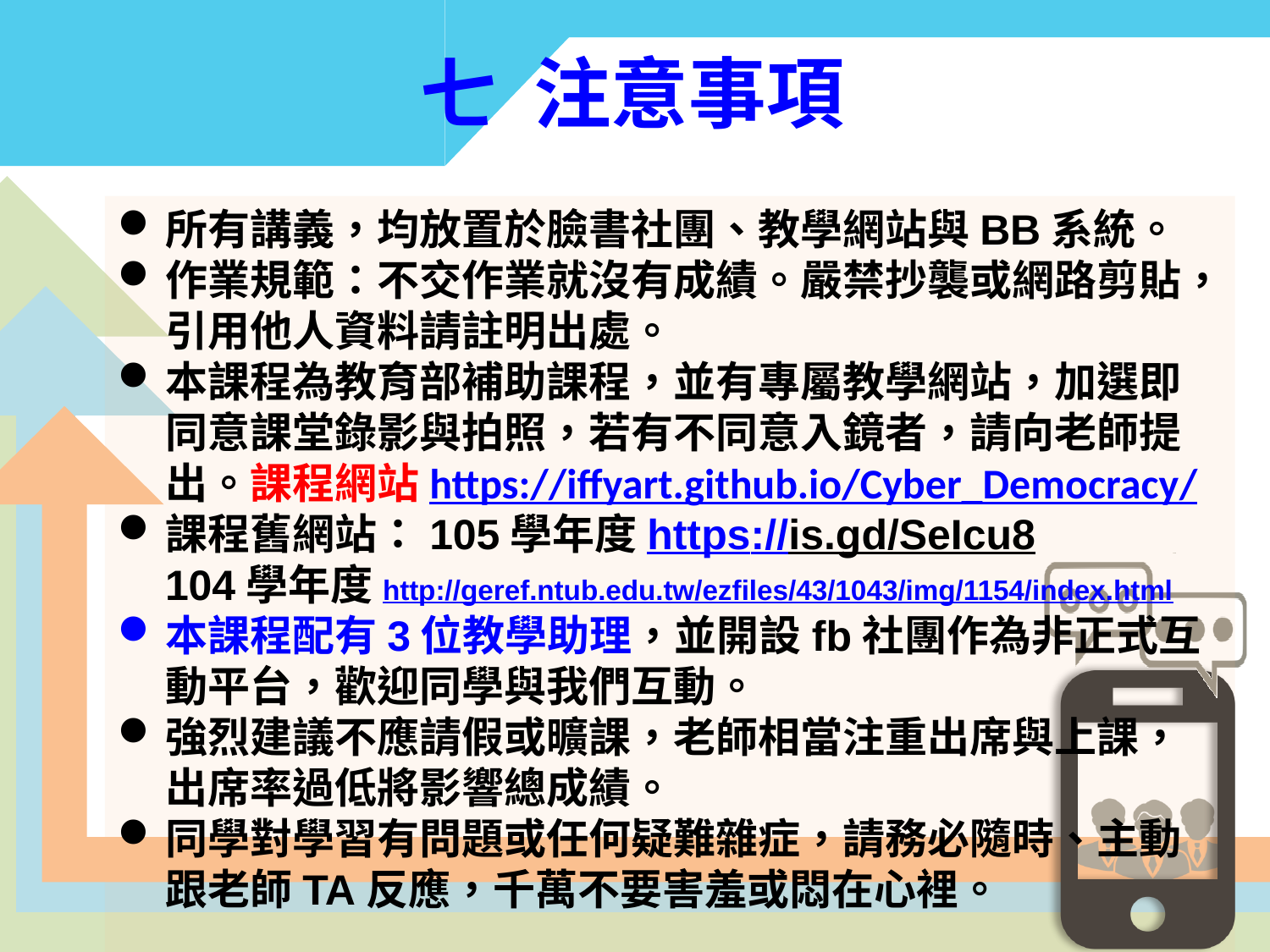

七  注意事項
所有講義，均放置於臉書社團、教學網站與BB系統。
作業規範：不交作業就沒有成績。嚴禁抄襲或網路剪貼，引用他人資料請註明出處。
本課程為教育部補助課程，並有專屬教學網站，加選即同意課堂錄影與拍照，若有不同意入鏡者，請向老師提出。課程網站https://iffyart.github.io/Cyber_Democracy/
課程舊網站：105學年度https://is.gd/SeIcu8
    104學年度http://geref.ntub.edu.tw/ezfiles/43/1043/img/1154/index.html
本課程配有3位教學助理，並開設fb社團作為非正式互動平台，歡迎同學與我們互動。
強烈建議不應請假或曠課，老師相當注重出席與上課，出席率過低將影響總成績。
同學對學習有問題或任何疑難雜症，請務必隨時、主動跟老師TA反應，千萬不要害羞或悶在心裡。